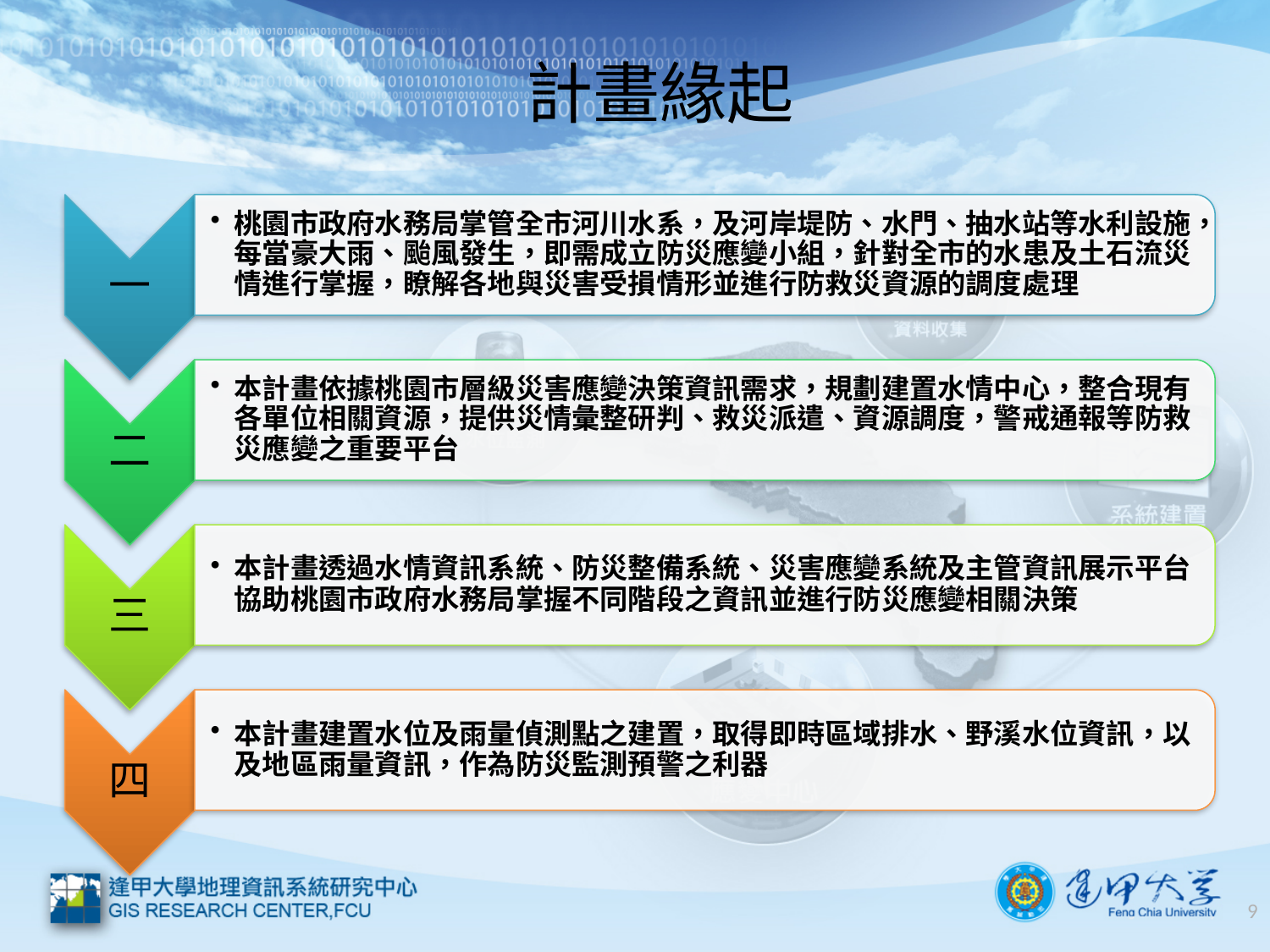

# 計畫緣起
一
桃園市政府水務局掌管全市河川水系，及河岸堤防、水門、抽水站等水利設施，每當豪大雨、颱風發生，即需成立防災應變小組，針對全市的水患及土石流災情進行掌握，瞭解各地與災害受損情形並進行防救災資源的調度處理
二
本計畫依據桃園市層級災害應變決策資訊需求，規劃建置水情中心，整合現有各單位相關資源，提供災情彙整研判、救災派遣、資源調度，警戒通報等防救災應變之重要平台
三
本計畫透過水情資訊系統、防災整備系統、災害應變系統及主管資訊展示平台協助桃園市政府水務局掌握不同階段之資訊並進行防災應變相關決策
四
本計畫建置水位及雨量偵測點之建置，取得即時區域排水、野溪水位資訊，以及地區雨量資訊，作為防災監測預警之利器
9